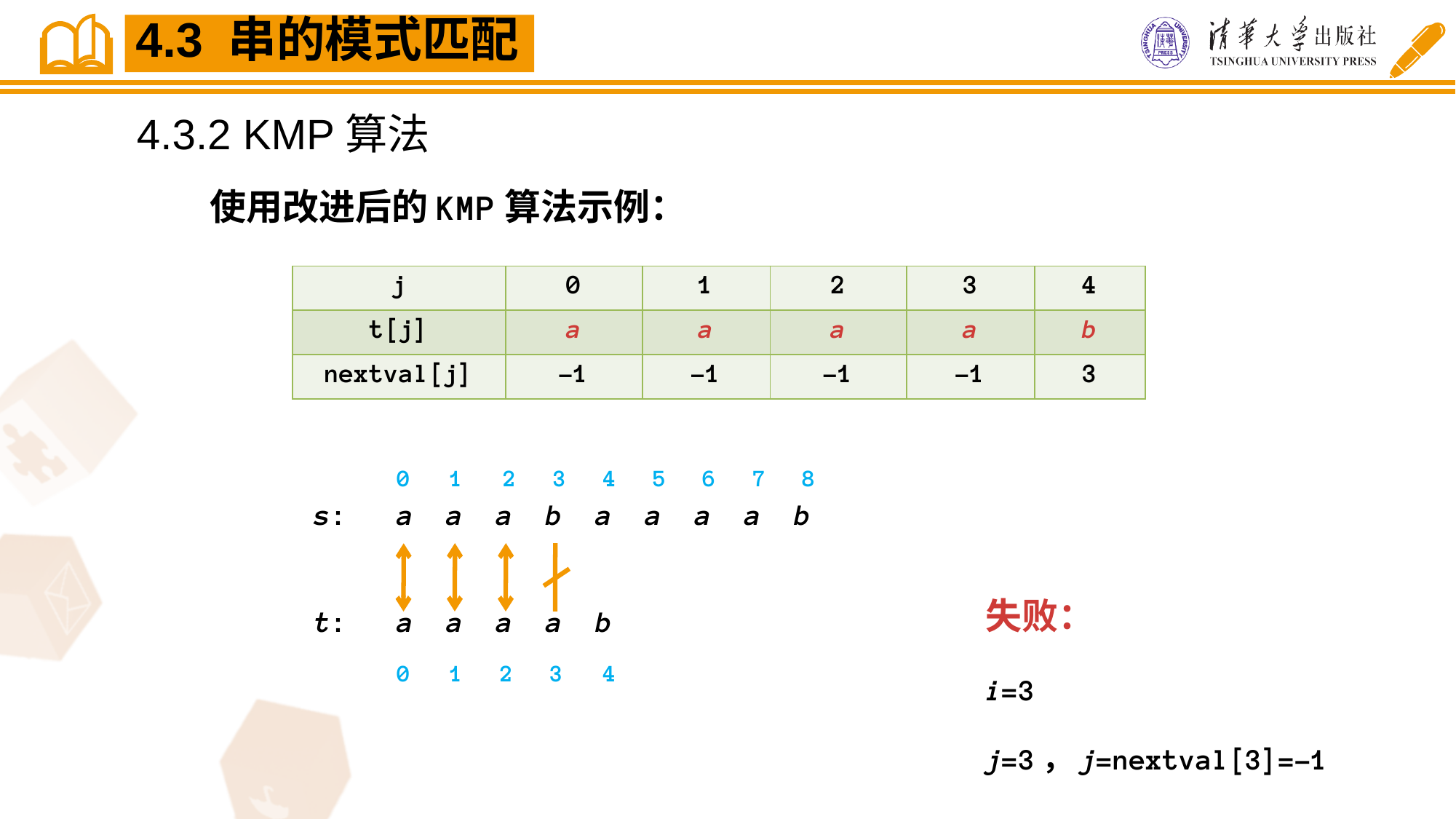

4.3 串的模式匹配
4.3.2 KMP算法
使用改进后的KMP算法示例：
| j | 0 | 1 | 2 | 3 | 4 |
| --- | --- | --- | --- | --- | --- |
| t[j] | a | a | a | a | b |
| nextval[j] | -1 | -1 | -1 | -1 | 3 |
0   1   2   3   4   5   6   7   8
s:
a  a  a  b  a  a  a  a  b
失败：
i=3
j=3，j=nextval[3]=-1
t:
a  a  a  a  b
0   1   2   3   4